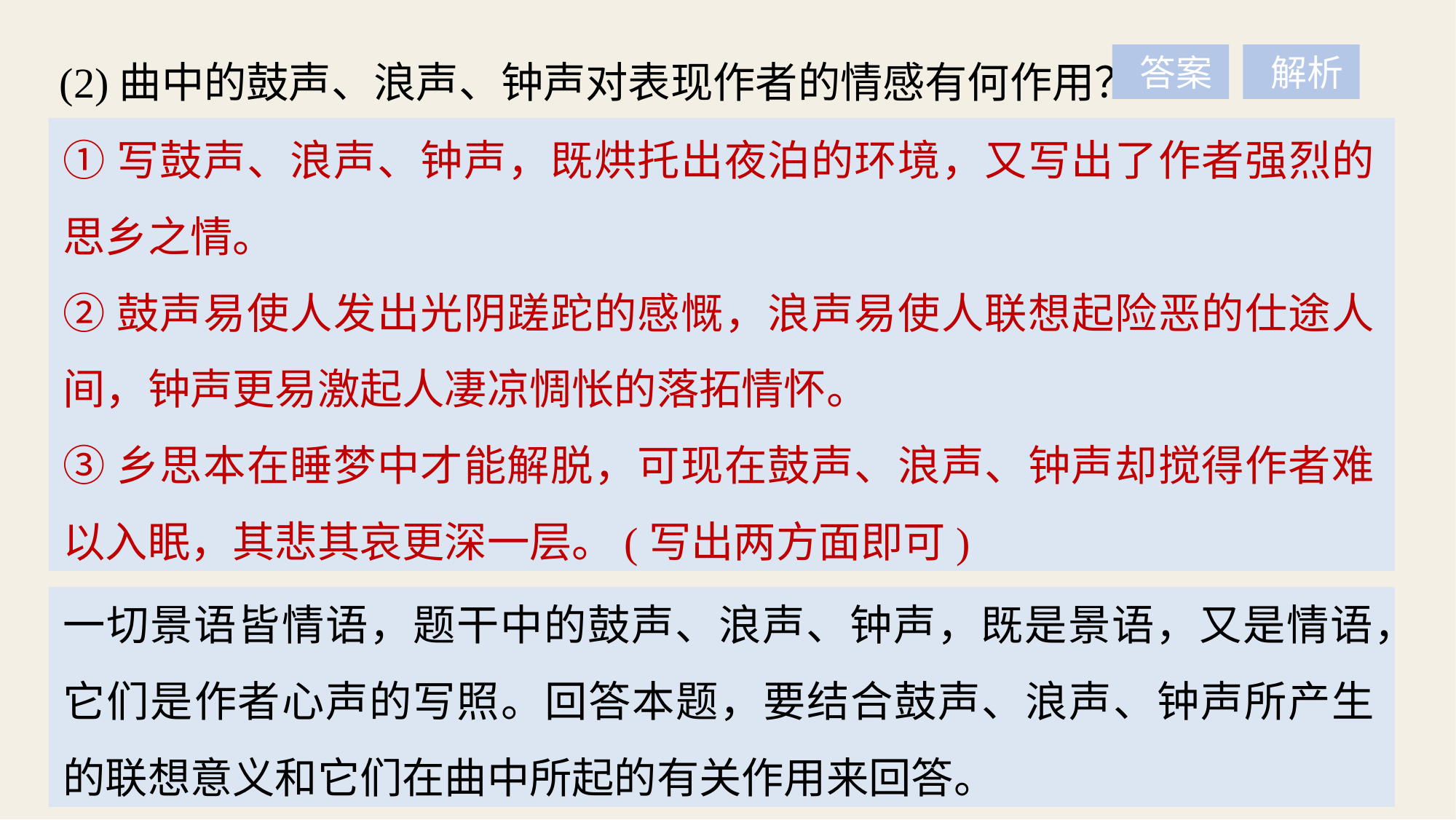

(2)曲中的鼓声、浪声、钟声对表现作者的情感有何作用？
 答案
 解析
①写鼓声、浪声、钟声，既烘托出夜泊的环境，又写出了作者强烈的思乡之情。
②鼓声易使人发出光阴蹉跎的感慨，浪声易使人联想起险恶的仕途人间，钟声更易激起人凄凉惆怅的落拓情怀。
③乡思本在睡梦中才能解脱，可现在鼓声、浪声、钟声却搅得作者难以入眠，其悲其哀更深一层。(写出两方面即可)

一切景语皆情语，题干中的鼓声、浪声、钟声，既是景语，又是情语，它们是作者心声的写照。回答本题，要结合鼓声、浪声、钟声所产生的联想意义和它们在曲中所起的有关作用来回答。